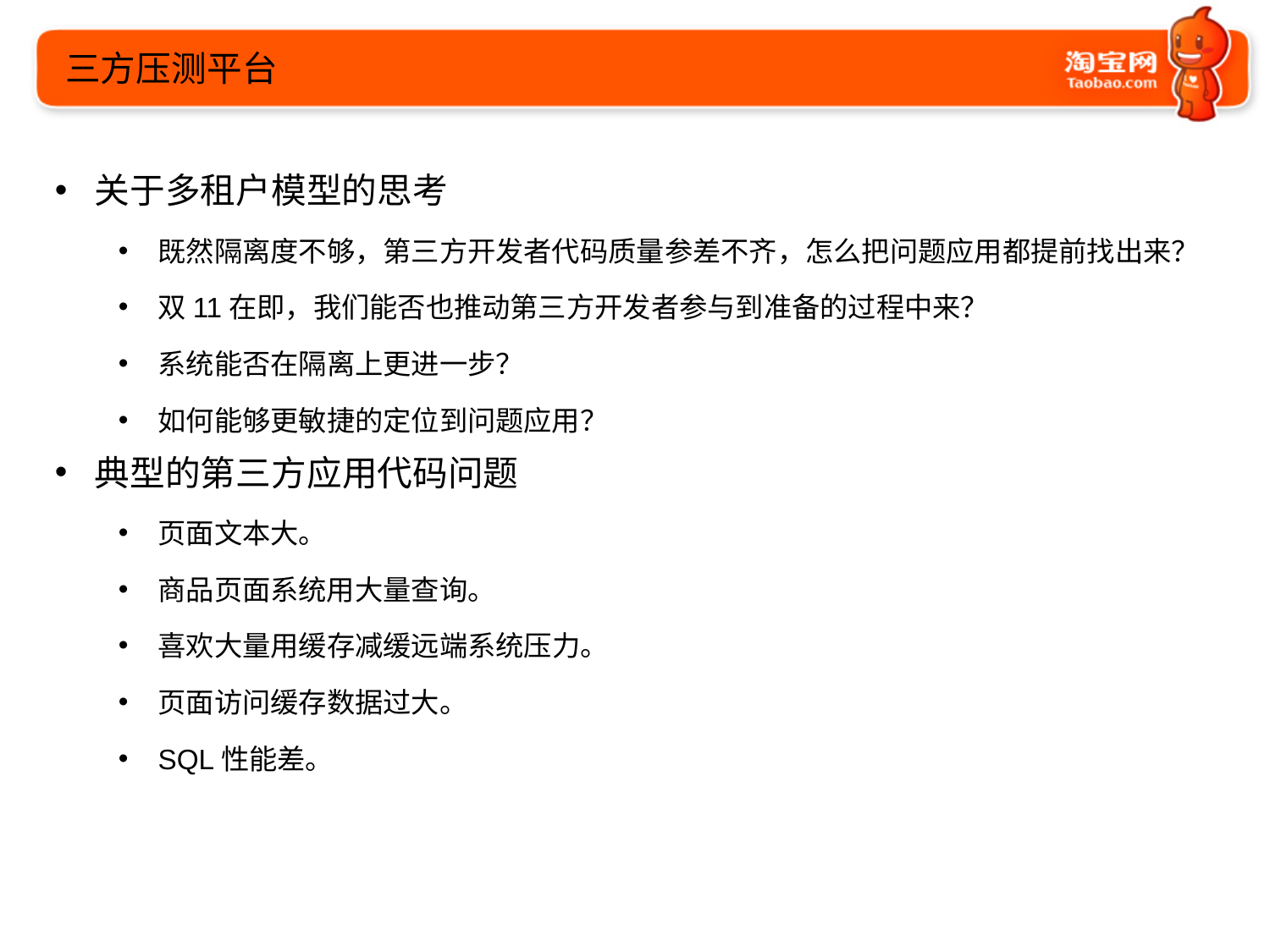

三方压测平台
关于多租户模型的思考
既然隔离度不够，第三方开发者代码质量参差不齐，怎么把问题应用都提前找出来？
双11在即，我们能否也推动第三方开发者参与到准备的过程中来？
系统能否在隔离上更进一步？
如何能够更敏捷的定位到问题应用？
典型的第三方应用代码问题
页面文本大。
商品页面系统用大量查询。
喜欢大量用缓存减缓远端系统压力。
页面访问缓存数据过大。
SQL性能差。